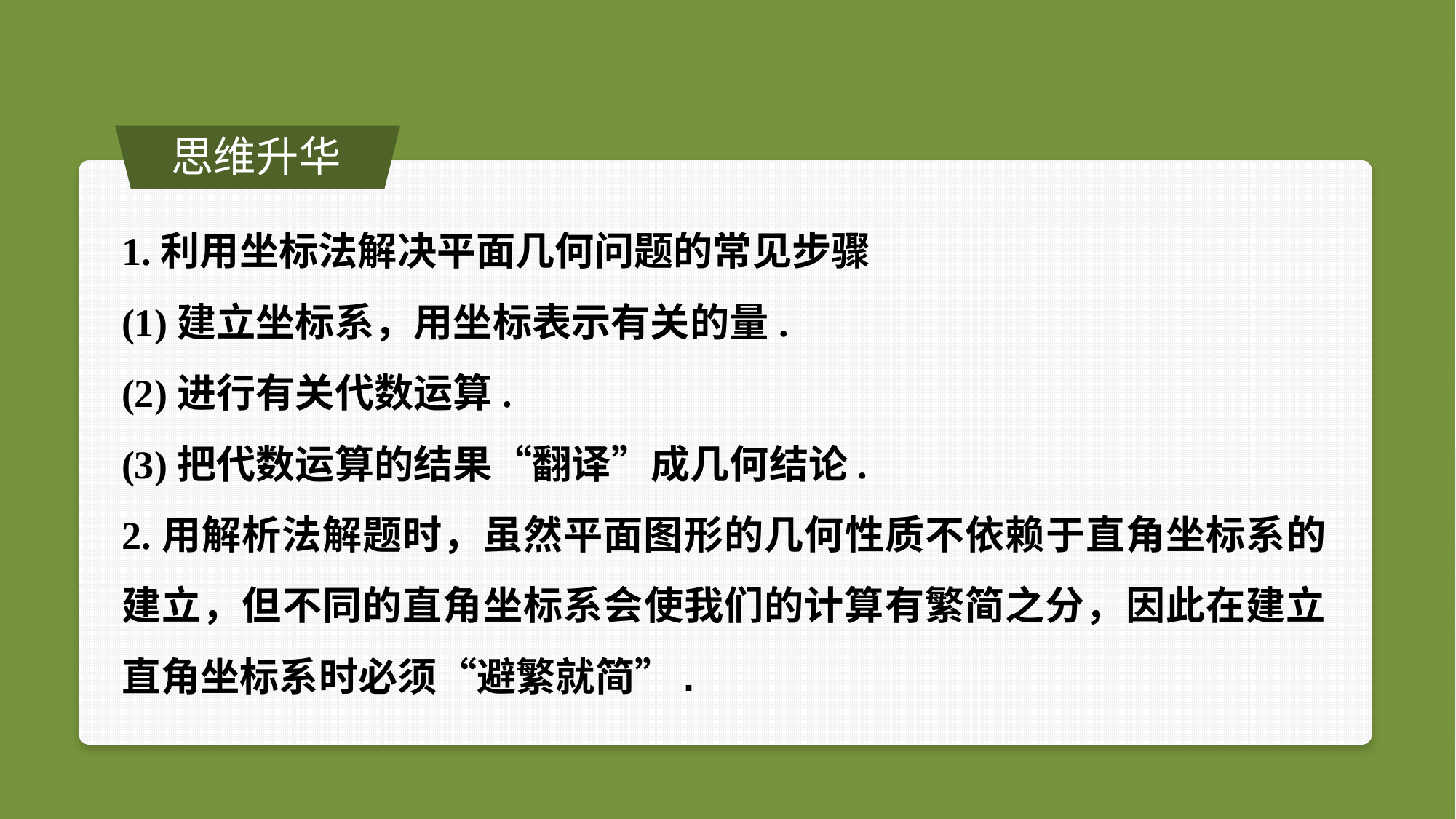

思维升华

1.利用坐标法解决平面几何问题的常见步骤
(1)建立坐标系，用坐标表示有关的量.
(2)进行有关代数运算.
(3)把代数运算的结果“翻译”成几何结论.
2.用解析法解题时，虽然平面图形的几何性质不依赖于直角坐标系的建立，但不同的直角坐标系会使我们的计算有繁简之分，因此在建立直角坐标系时必须“避繁就简”.